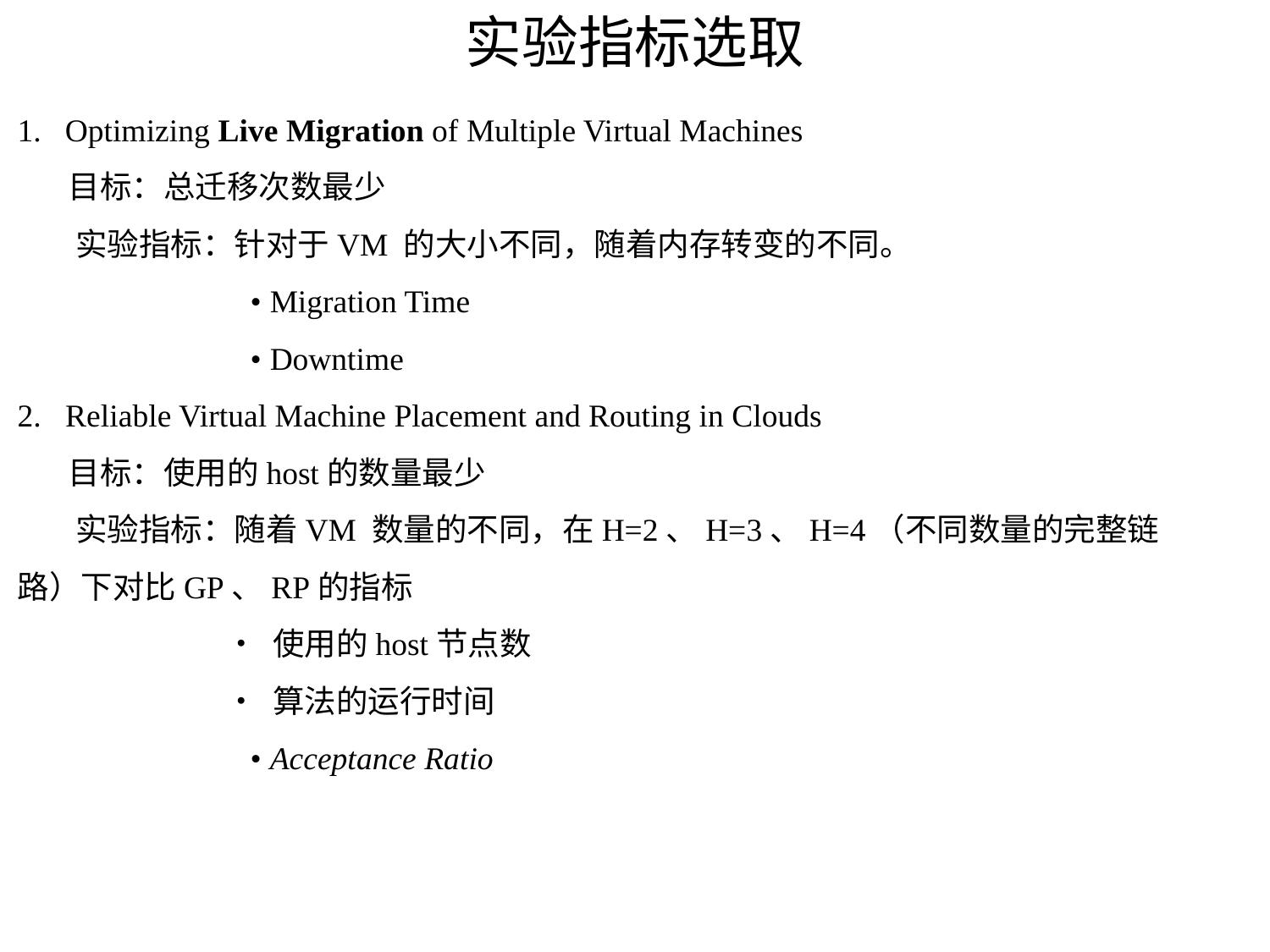

# 实验指标选取
Optimizing Live Migration of Multiple Virtual Machines
      目标：总迁移次数最少
       实验指标：针对于VM 的大小不同，随着内存转变的不同。
                             • Migration Time
                             • Downtime
2.   Reliable Virtual Machine Placement and Routing in Clouds
      目标：使用的host的数量最少
       实验指标：随着VM 数量的不同，在H=2、H=3、H=4（不同数量的完整链路）下对比GP、RP的指标
                             • 使用的host节点数
                             • 算法的运行时间
                             • Acceptance Ratio